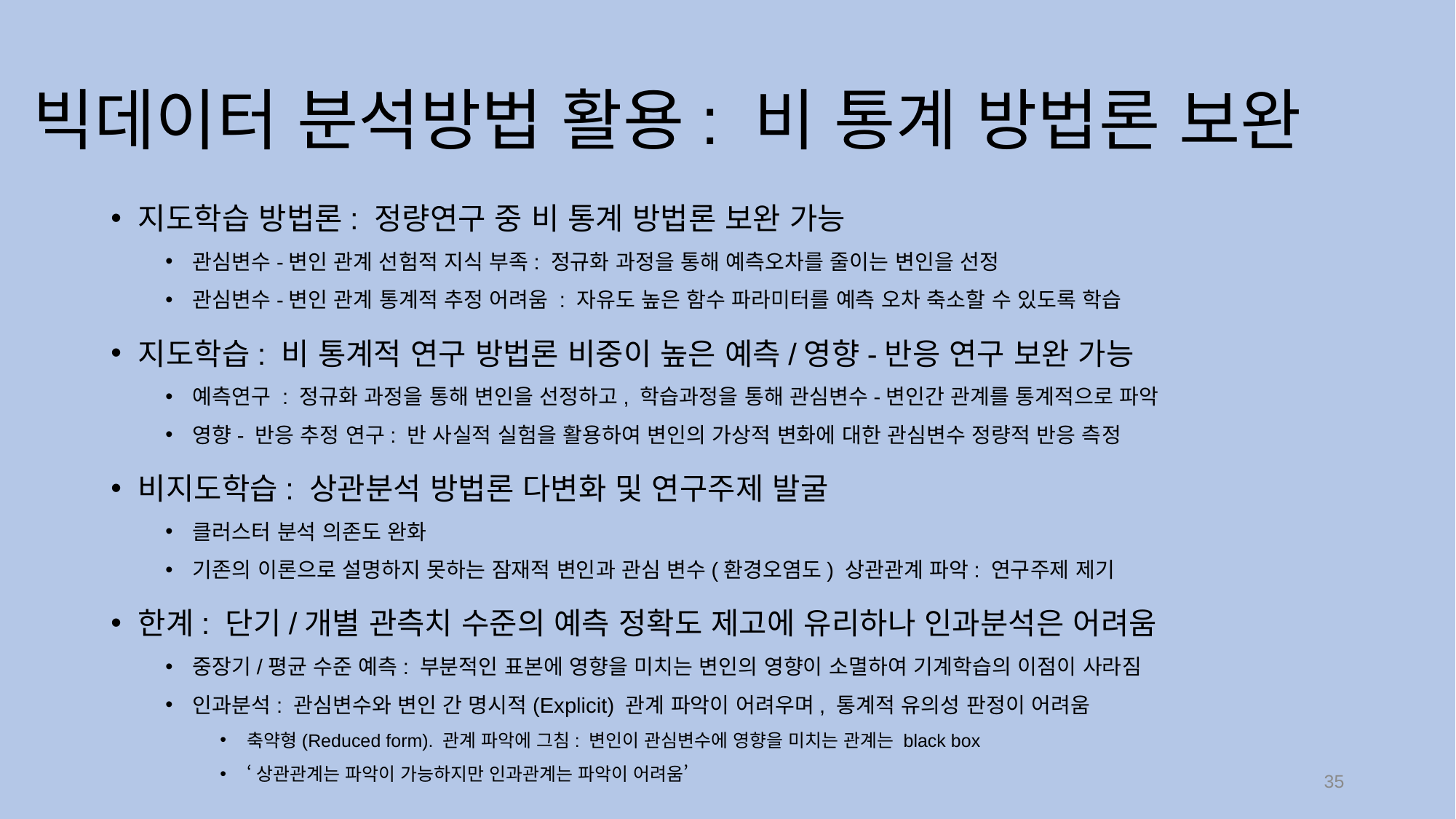

# 빅데이터 분석방법 활용: 비 통계 방법론 보완
지도학습 방법론: 정량연구 중 비 통계 방법론 보완 가능
관심변수-변인 관계 선험적 지식 부족: 정규화 과정을 통해 예측오차를 줄이는 변인을 선정
관심변수-변인 관계 통계적 추정 어려움 : 자유도 높은 함수 파라미터를 예측 오차 축소할 수 있도록 학습
지도학습: 비 통계적 연구 방법론 비중이 높은 예측/영향-반응 연구 보완 가능
예측연구 : 정규화 과정을 통해 변인을 선정하고, 학습과정을 통해 관심변수-변인간 관계를 통계적으로 파악
영향- 반응 추정 연구: 반 사실적 실험을 활용하여 변인의 가상적 변화에 대한 관심변수 정량적 반응 측정
비지도학습: 상관분석 방법론 다변화 및 연구주제 발굴
클러스터 분석 의존도 완화
기존의 이론으로 설명하지 못하는 잠재적 변인과 관심 변수(환경오염도) 상관관계 파악: 연구주제 제기
한계: 단기/개별 관측치 수준의 예측 정확도 제고에 유리하나 인과분석은 어려움
중장기/평균 수준 예측: 부분적인 표본에 영향을 미치는 변인의 영향이 소멸하여 기계학습의 이점이 사라짐
인과분석: 관심변수와 변인 간 명시적(Explicit) 관계 파악이 어려우며, 통계적 유의성 판정이 어려움
축약형(Reduced form). 관계 파악에 그침: 변인이 관심변수에 영향을 미치는 관계는 black box
‘상관관계는 파악이 가능하지만 인과관계는 파악이 어려움’
35